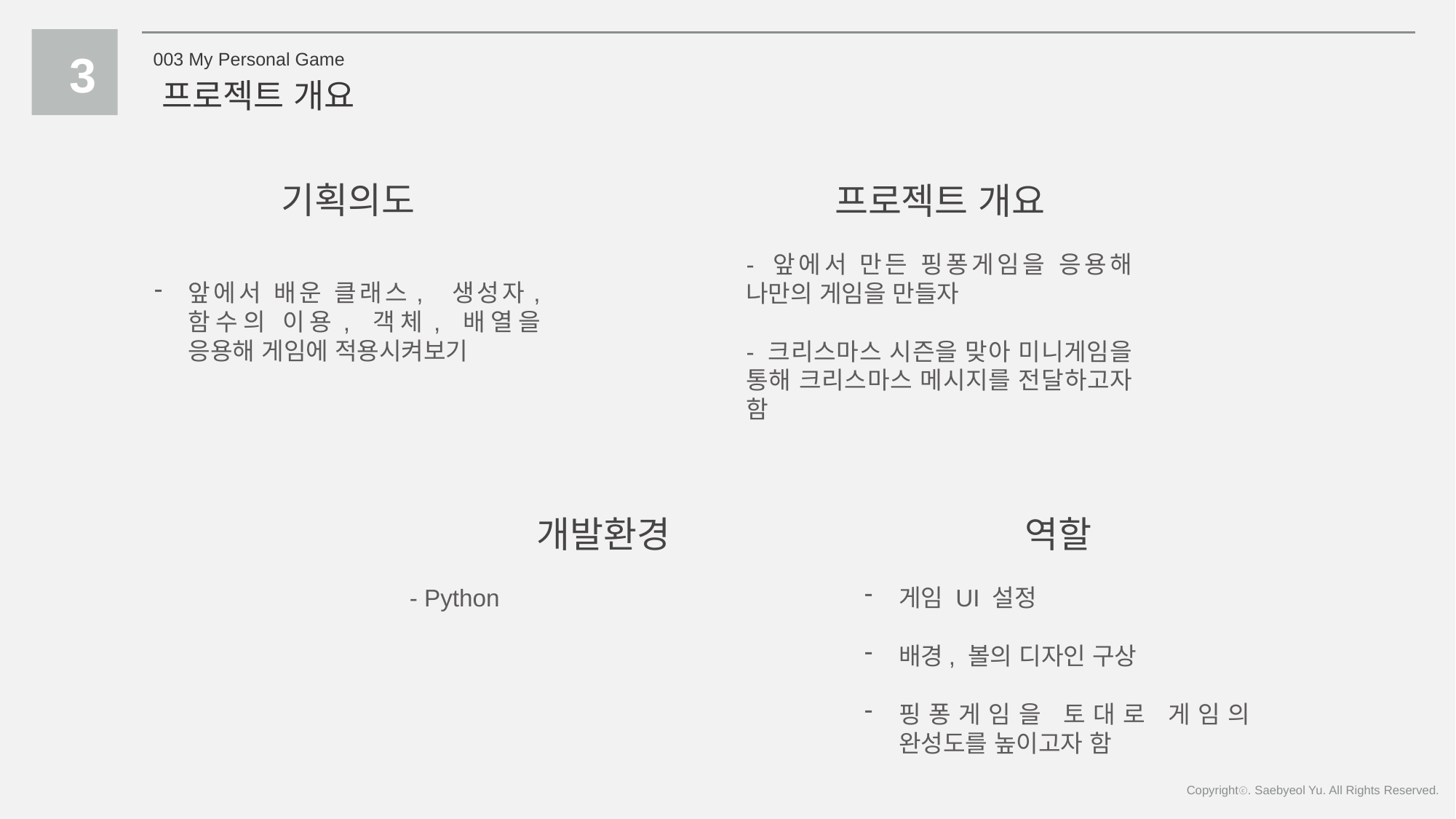

3
003 My Personal Game
프로젝트 개요
기획의도
프로젝트 개요

앞에서 배운 클래스,  생성자, 함수의 이용, 객체, 배열을 응용해 게임에 적용시켜보기

- 앞에서 만든 핑퐁게임을 응용해 나만의 게임을 만들자

- 크리스마스 시즌을 맞아 미니게임을 통해 크리스마스 메시지를 전달하고자 함
개발환경
역할
- Python

게임 UI 설정
배경, 볼의 디자인 구상
핑퐁게임을 토대로 게임의 완성도를 높이고자 함